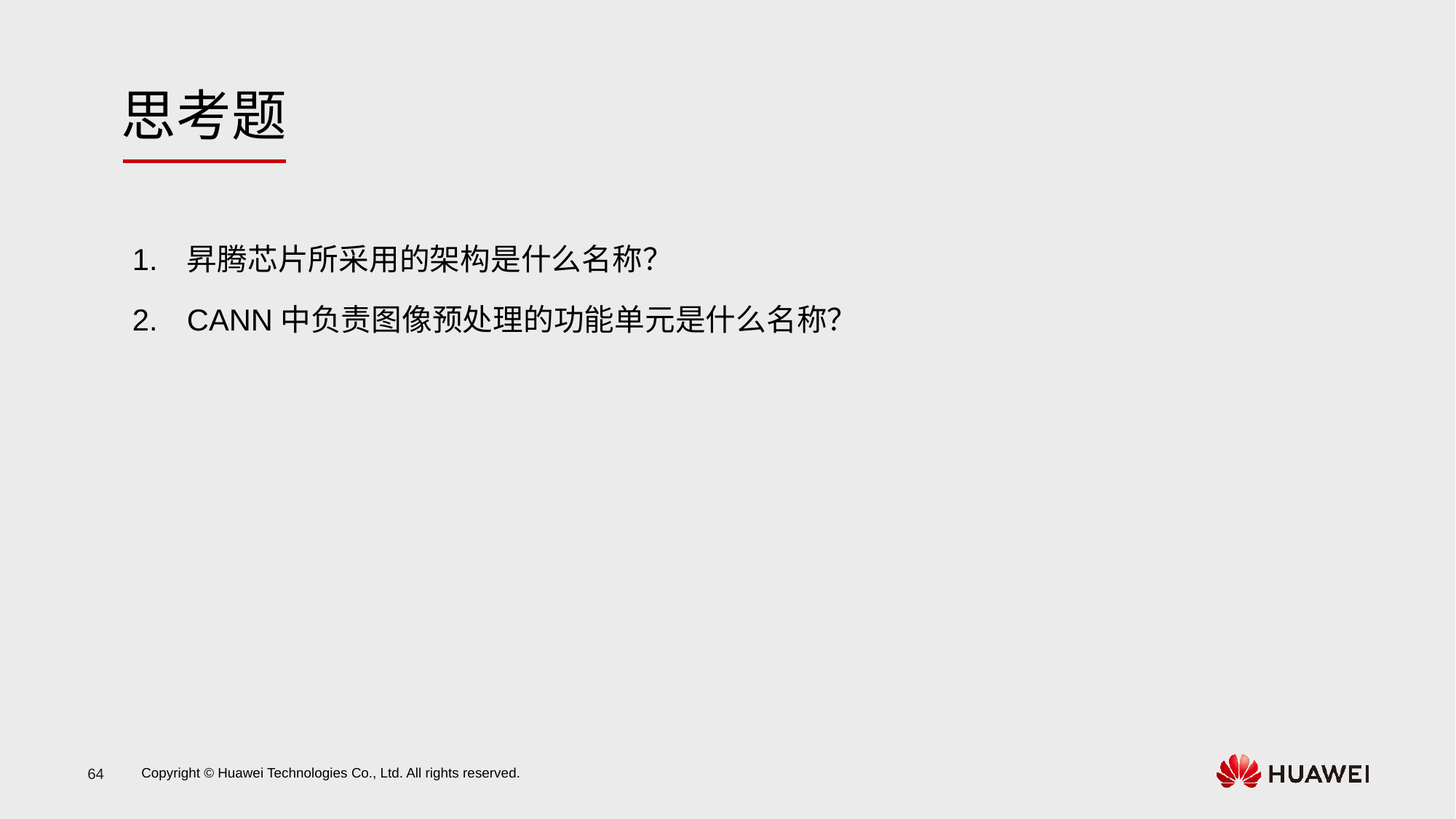

昇腾芯片所采用的架构是什么名称？
CANN中负责图像预处理的功能单元是什么名称？